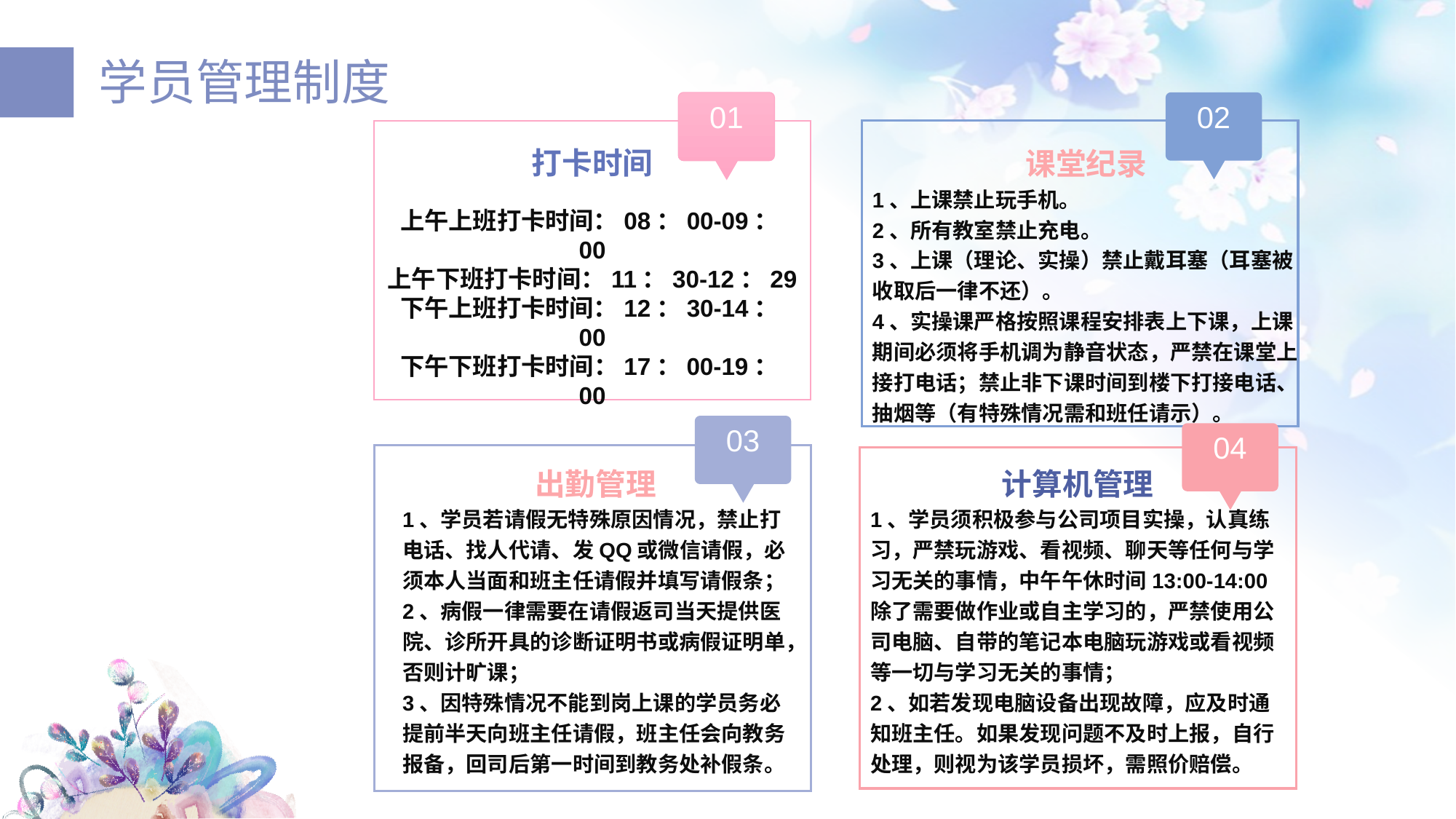

学员管理制度
01
02

课堂纪录
1、上课禁止玩手机。
2、所有教室禁止充电。
3、上课（理论、实操）禁止戴耳塞（耳塞被收取后一律不还）。
4、实操课严格按照课程安排表上下课，上课期间必须将手机调为静音状态，严禁在课堂上接打电话；禁止非下课时间到楼下打接电话、抽烟等（有特殊情况需和班任请示）。

打卡时间

上午上班打卡时间：08：00-09：00
上午下班打卡时间：11：30-12：29
下午上班打卡时间：12：30-14：00
下午下班打卡时间：17：00-19：00
03
04

出勤管理
1、学员若请假无特殊原因情况，禁止打电话、找人代请、发QQ或微信请假，必须本人当面和班主任请假并填写请假条；
2、病假一律需要在请假返司当天提供医院、诊所开具的诊断证明书或病假证明单，否则计旷课；
3、因特殊情况不能到岗上课的学员务必提前半天向班主任请假，班主任会向教务报备，回司后第一时间到教务处补假条。
计算机管理
1、学员须积极参与公司项目实操，认真练习，严禁玩游戏、看视频、聊天等任何与学习无关的事情，中午午休时间13:00-14:00除了需要做作业或自主学习的，严禁使用公司电脑、自带的笔记本电脑玩游戏或看视频等一切与学习无关的事情；
2、如若发现电脑设备出现故障，应及时通知班主任。如果发现问题不及时上报，自行处理，则视为该学员损坏，需照价赔偿。